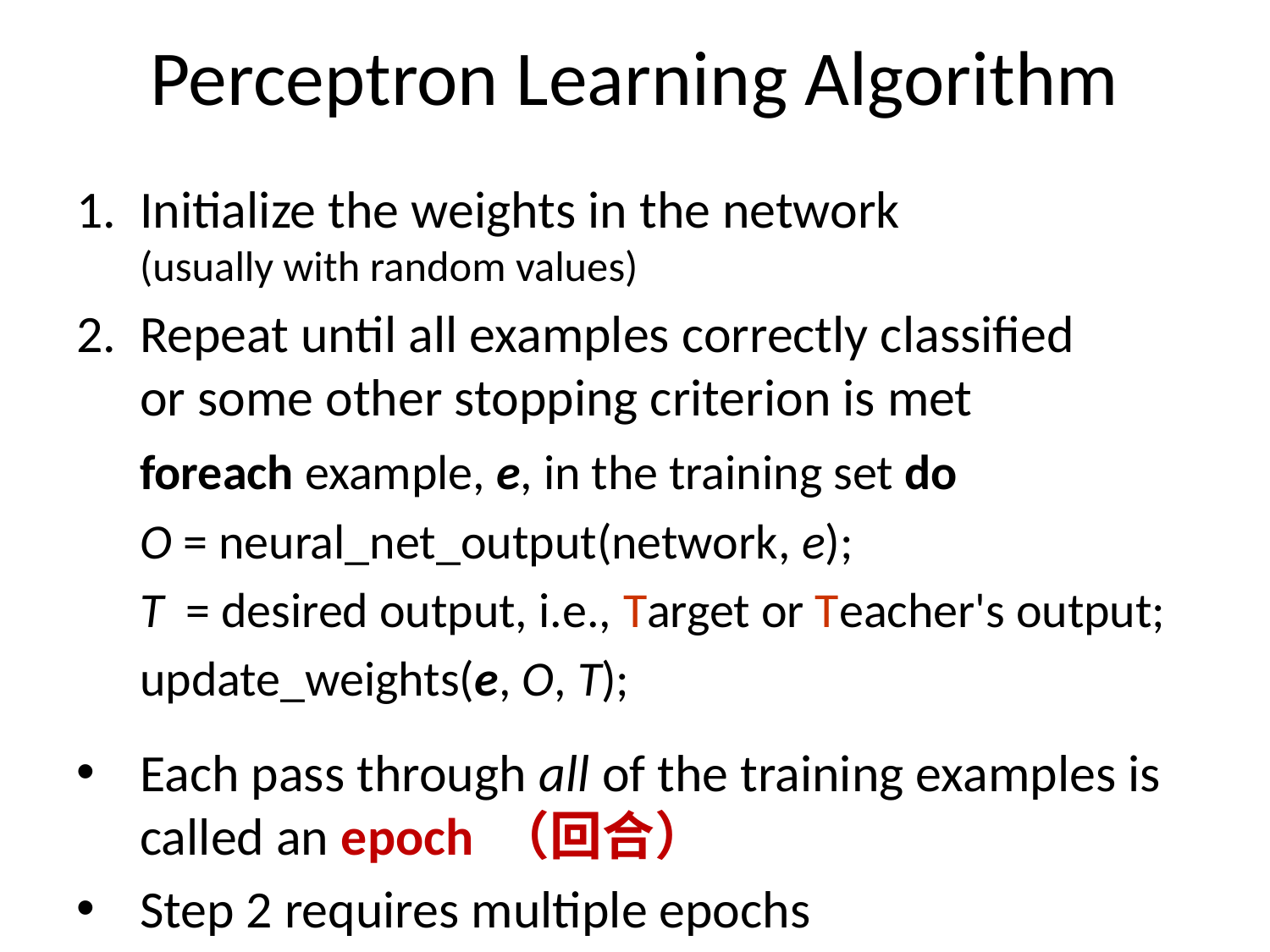

# Perceptron Learning Algorithm
Initialize the weights in the network
(usually with random values)
Repeat until all examples correctly classified
or some other stopping criterion is met
	foreach example, e, in the training set do
	O = neural_net_output(network, e);
	T  = desired output, i.e., Target or Teacher's output;
	update_weights(e, O, T);

Each pass through all of the training examples is called an epoch （回合）
Step 2 requires multiple epochs